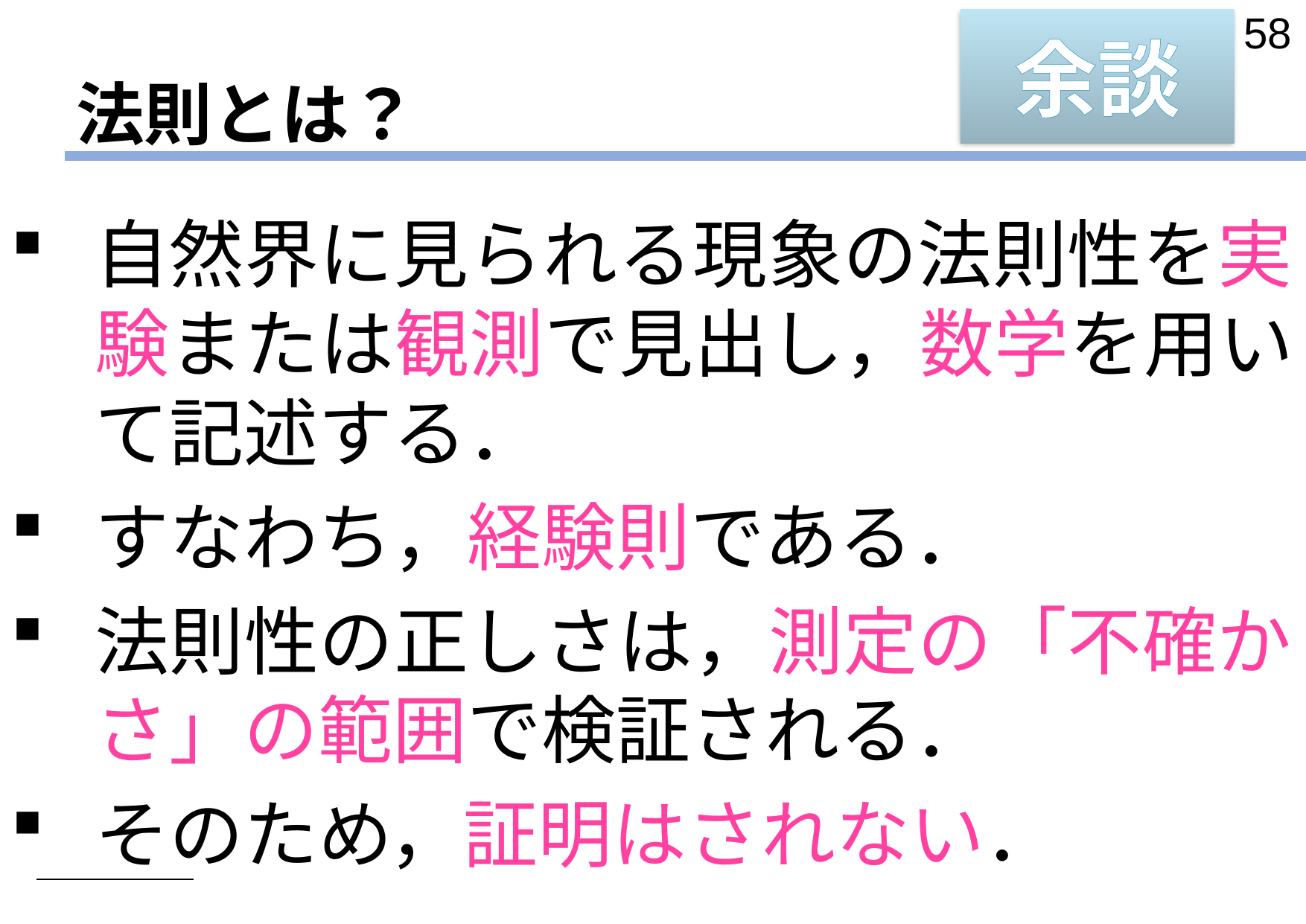

58
余談
# 法則とは？
自然界に見られる現象の法則性を実験または観測で見出し，数学を用いて記述する．
すなわち，経験則である．
法則性の正しさは，測定の「不確かさ」の範囲で検証される．
そのため，証明はされない．